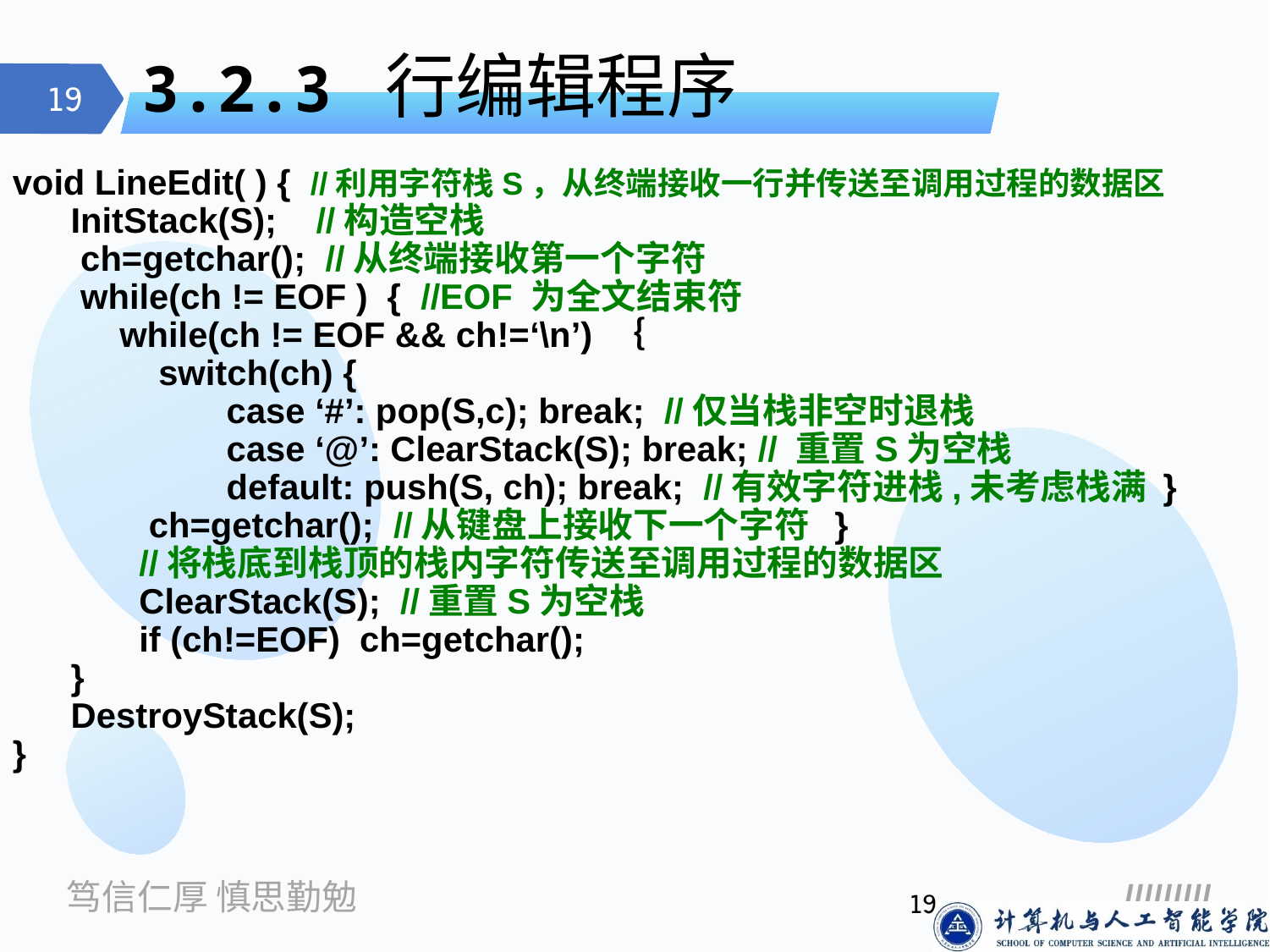

# 3.2.3 行编辑程序
void LineEdit( ) {  //利用字符栈S，从终端接收一行并传送至调用过程的数据区
      InitStack(S);    //构造空栈
       ch=getchar();  //从终端接收第一个字符
       while(ch != EOF )  {  //EOF 为全文结束符
           while(ch != EOF && ch!=‘\n’) ｛
               switch(ch) {
                      case ‘#’: pop(S,c); break;  //仅当栈非空时退栈
                      case ‘@’: ClearStack(S); break; // 重置S为空栈
                      default: push(S, ch); break;  //有效字符进栈,未考虑栈满 }
              ch=getchar();  //从键盘上接收下一个字符  }
             //将栈底到栈顶的栈内字符传送至调用过程的数据区
             ClearStack(S);  //重置S为空栈
             if (ch!=EOF)  ch=getchar();
      }
      DestroyStack(S);
}
19